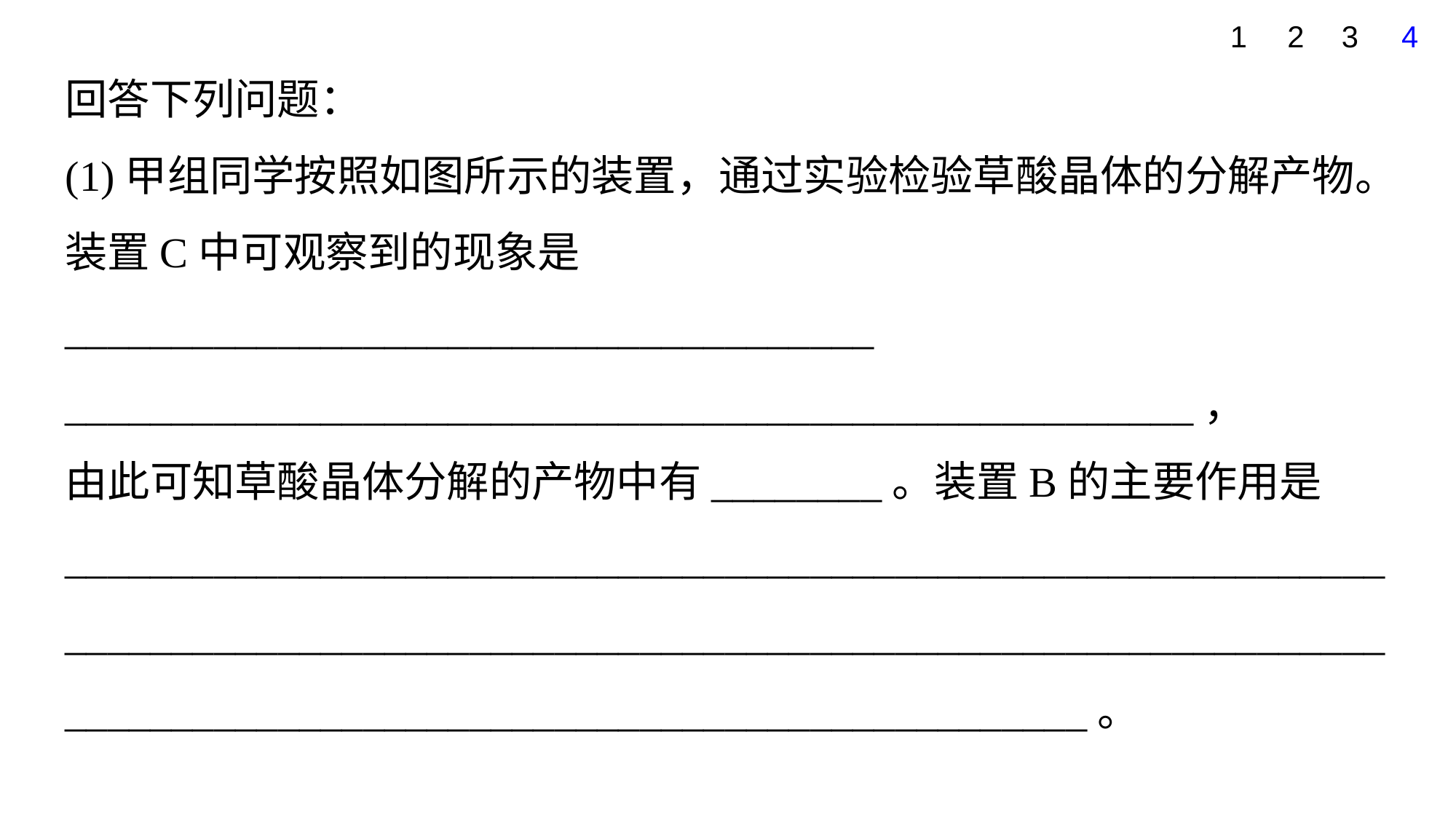

1
2
3
4
回答下列问题：
(1)甲组同学按照如图所示的装置，通过实验检验草酸晶体的分解产物。装置C中可观察到的现象是______________________________________
_____________________________________________________，
由此可知草酸晶体分解的产物中有________。装置B的主要作用是____________________________________________________________________________________________________________________________________________________________________________。